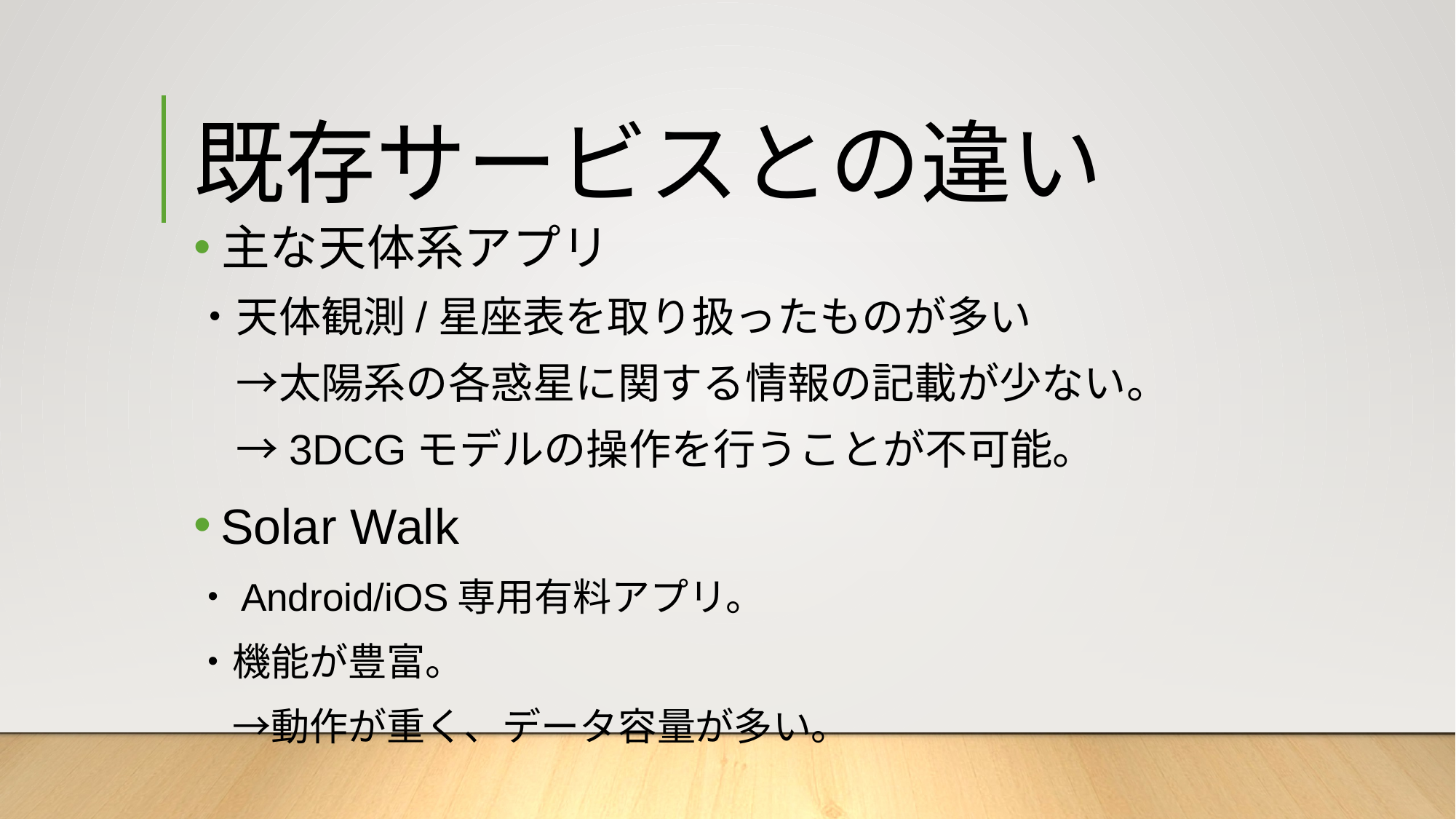

# 既存サービスとの違い
主な天体系アプリ
・天体観測/星座表を取り扱ったものが多い
　→太陽系の各惑星に関する情報の記載が少ない。
　→3DCGモデルの操作を行うことが不可能。
Solar Walk
・Android/iOS専用有料アプリ。
・機能が豊富。
　→動作が重く、データ容量が多い。